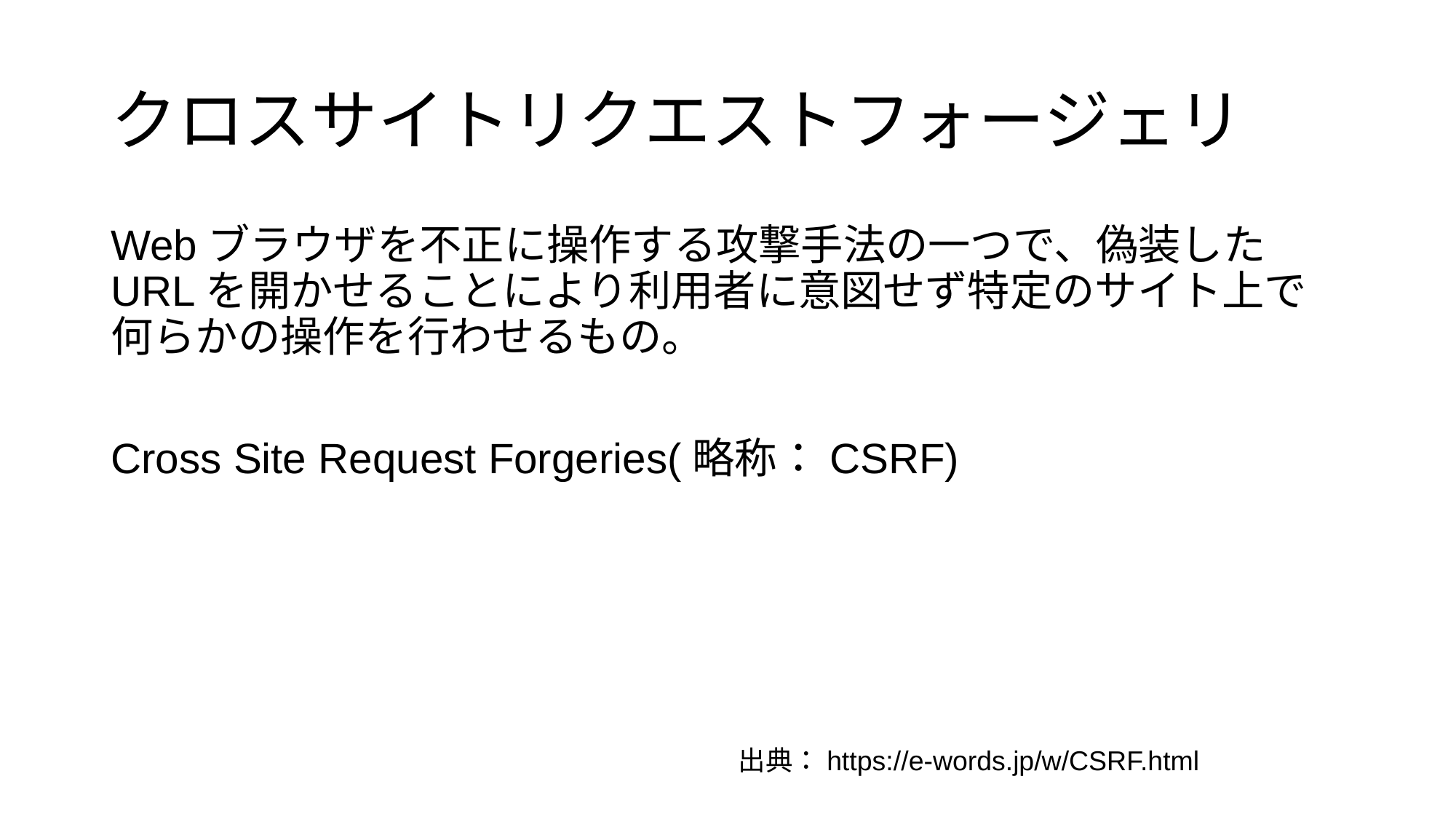

# クロスサイトリクエストフォージェリ
Webブラウザを不正に操作する攻撃手法の一つで、偽装したURLを開かせることにより利用者に意図せず特定のサイト上で何らかの操作を行わせるもの。

Cross Site Request Forgeries(略称：CSRF)
出典：https://e-words.jp/w/CSRF.html